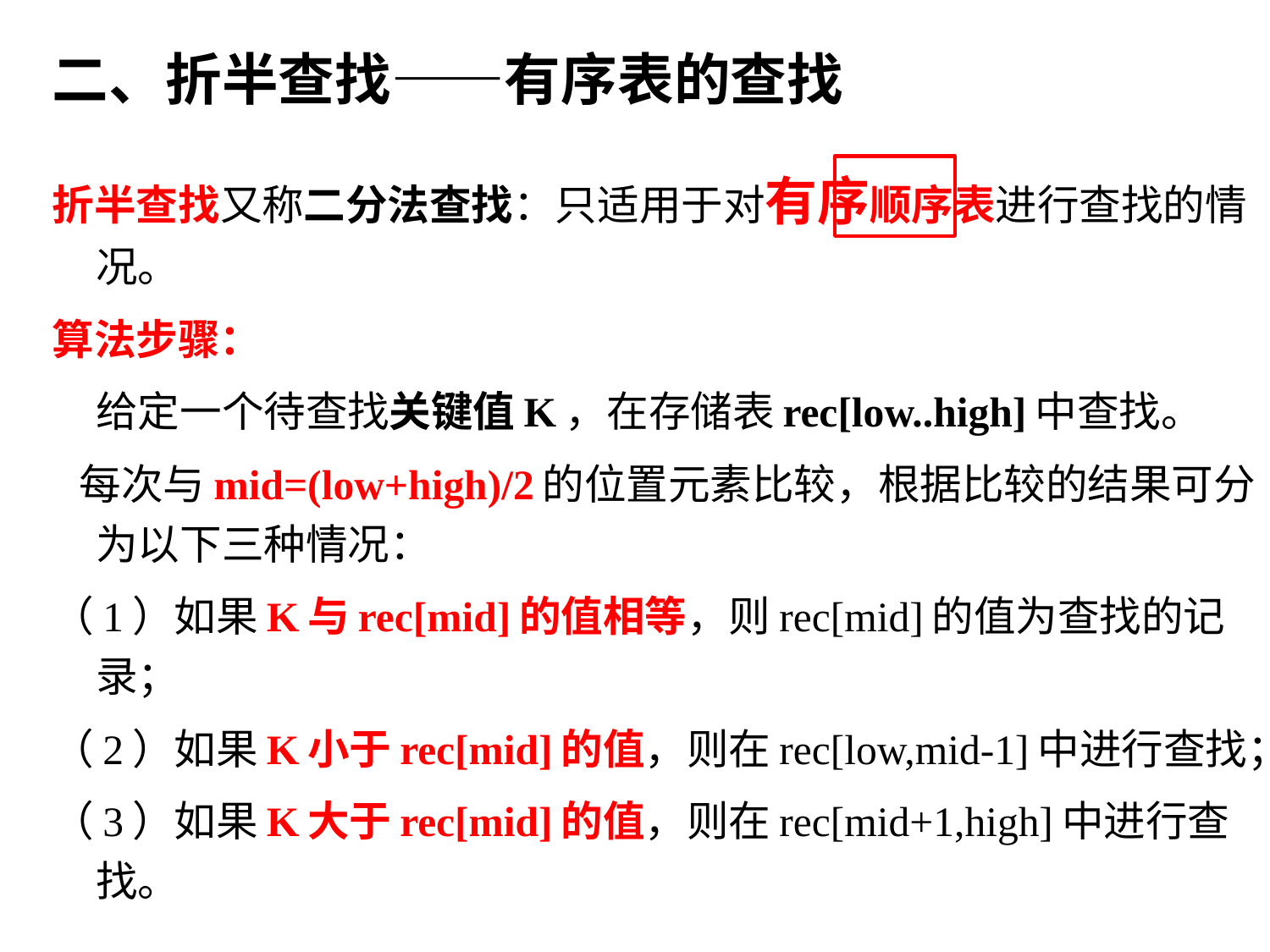

# 二、折半查找——有序表的查找
折半查找又称二分法查找：只适用于对有序顺序表进行查找的情况。
算法步骤：
	给定一个待查找关键值K，在存储表rec[low..high]中查找。
  每次与mid=(low+high)/2的位置元素比较，根据比较的结果可分为以下三种情况：
（1）如果K与rec[mid]的值相等，则rec[mid]的值为查找的记录；
（2）如果K小于rec[mid]的值，则在rec[low,mid-1]中进行查找；
（3）如果K大于rec[mid]的值，则在rec[mid+1,high]中进行查找。